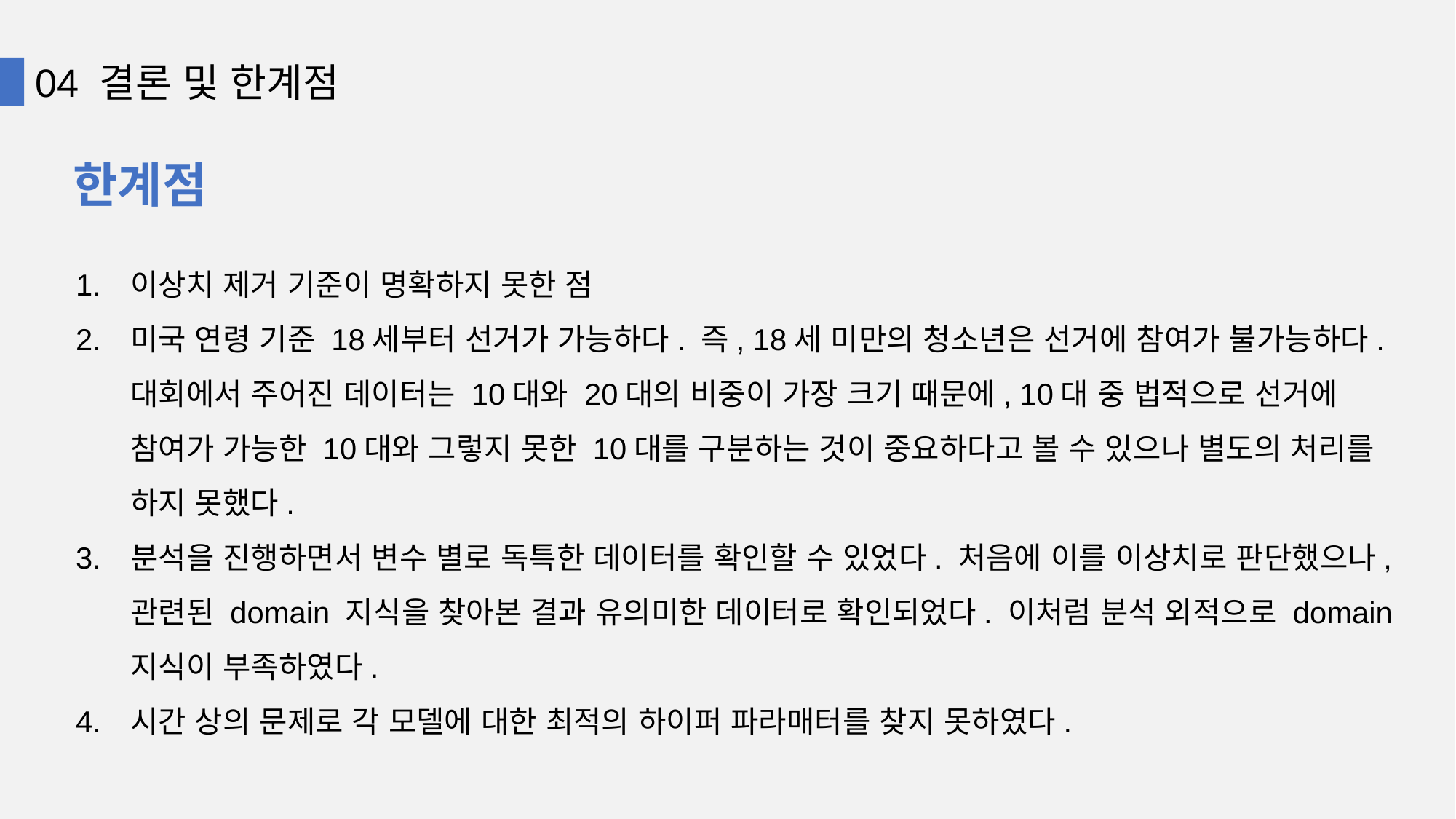

04 결론 및 한계점

한계점
이상치 제거 기준이 명확하지 못한 점
미국 연령 기준 18세부터 선거가 가능하다. 즉, 18세 미만의 청소년은 선거에 참여가 불가능하다. 대회에서 주어진 데이터는 10대와 20대의 비중이 가장 크기 때문에, 10대 중 법적으로 선거에 참여가 가능한 10대와 그렇지 못한 10대를 구분하는 것이 중요하다고 볼 수 있으나 별도의 처리를 하지 못했다.
분석을 진행하면서 변수 별로 독특한 데이터를 확인할 수 있었다. 처음에 이를 이상치로 판단했으나, 관련된 domain 지식을 찾아본 결과 유의미한 데이터로 확인되었다. 이처럼 분석 외적으로 domain 지식이 부족하였다.
시간 상의 문제로 각 모델에 대한 최적의 하이퍼 파라매터를 찾지 못하였다.